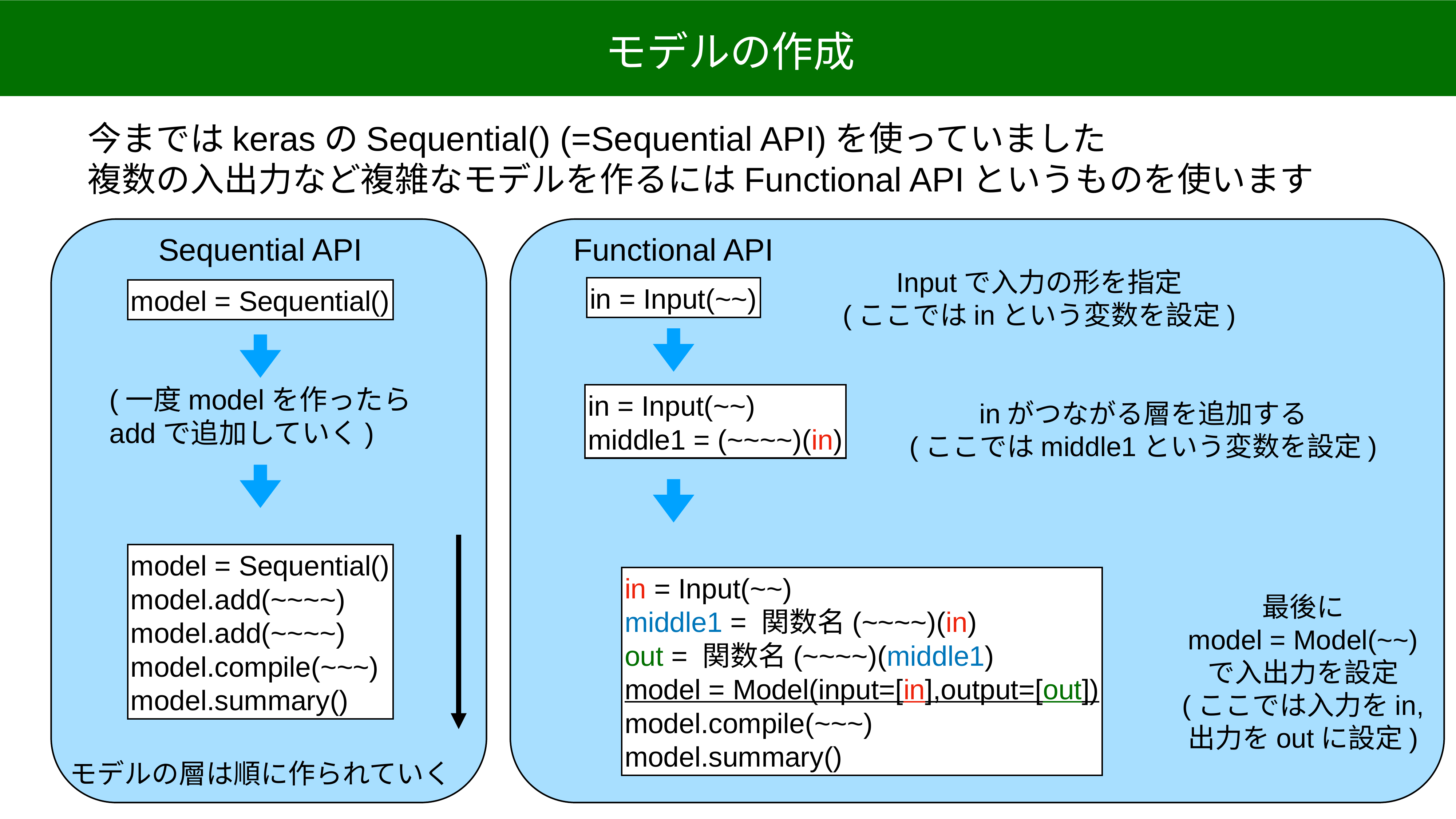

モデルの作成
今まではkerasのSequential() (=Sequential API)を使っていました
複数の入出力など複雑なモデルを作るにはFunctional APIというものを使います

Sequential API
Functional API
Inputで入力の形を指定
(ここではinという変数を設定)
in = Input(~~)
model = Sequential()

(一度modelを作ったら
addで追加していく)
in = Input(~~)
middle1 = (~~~~)(in)
inがつながる層を追加する
(ここではmiddle1という変数を設定)

model = Sequential()
model.add(~~~~)
model.add(~~~~)
model.compile(~~~)
model.summary()

in = Input(~~)
middle1 = 関数名(~~~~)(in)
out = 関数名(~~~~)(middle1)
model = Model(input=[in],output=[out])
model.compile(~~~)
model.summary()
最後に
model = Model(~~)
で入出力を設定
(ここでは入力をin,
出力をoutに設定)
モデルの層は順に作られていく